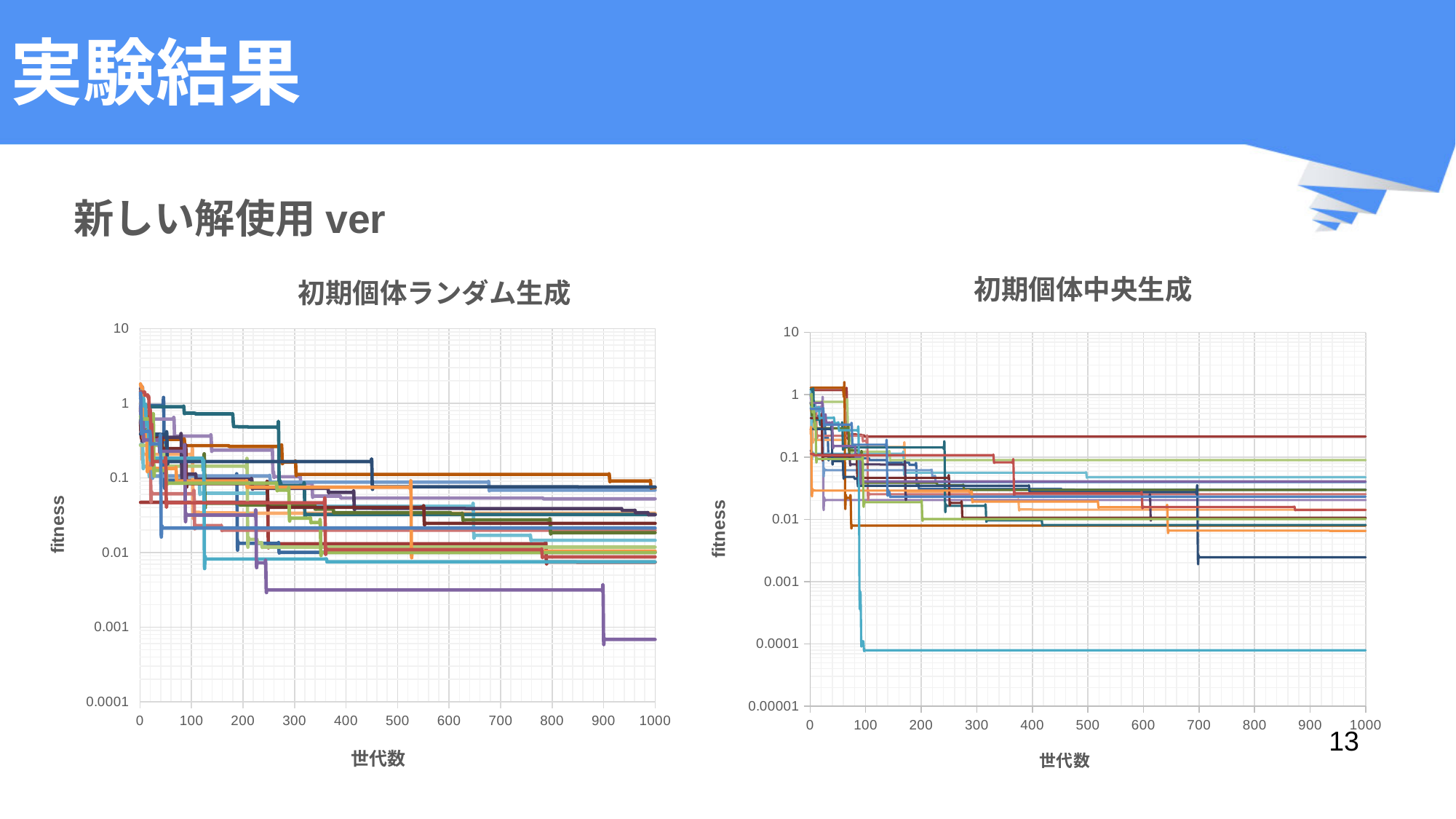

# 実験結果
新しい解使用ver
初期個体中央生成
初期個体ランダム生成

### Chart

| Category |  |  |  |  |  |  |  |  |  |  |  |  |  |  |  |  |  |  |  |  |
|---|---|---|---|---|---|---|---|---|---|---|---|---|---|---|---|---|---|---|---|---|

### Chart

| Category |  |  |  |  |  |  |  |  |  |  |  |  |  |  |  |  |  |  |  |  |
|---|---|---|---|---|---|---|---|---|---|---|---|---|---|---|---|---|---|---|---|---|
13